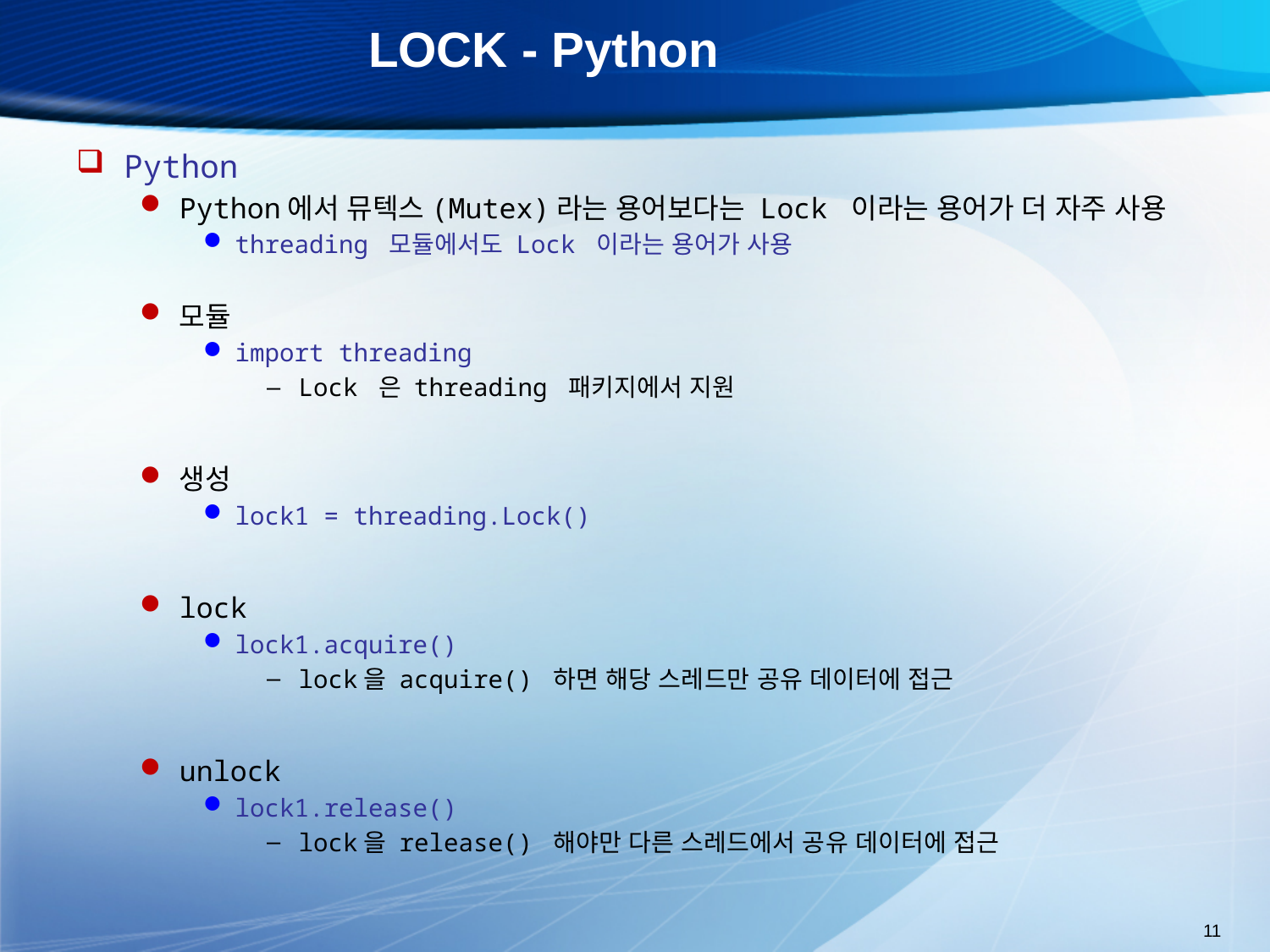

# LOCK - Python
Python
Python에서 뮤텍스(Mutex)라는 용어보다는 Lock 이라는 용어가 더 자주 사용
threading 모듈에서도 Lock 이라는 용어가 사용

모듈
import threading
Lock 은 threading 패키지에서 지원

생성
lock1 = threading.Lock()

lock
lock1.acquire()
lock을 acquire() 하면 해당 스레드만 공유 데이터에 접근

unlock
lock1.release()
lock을 release() 해야만 다른 스레드에서 공유 데이터에 접근